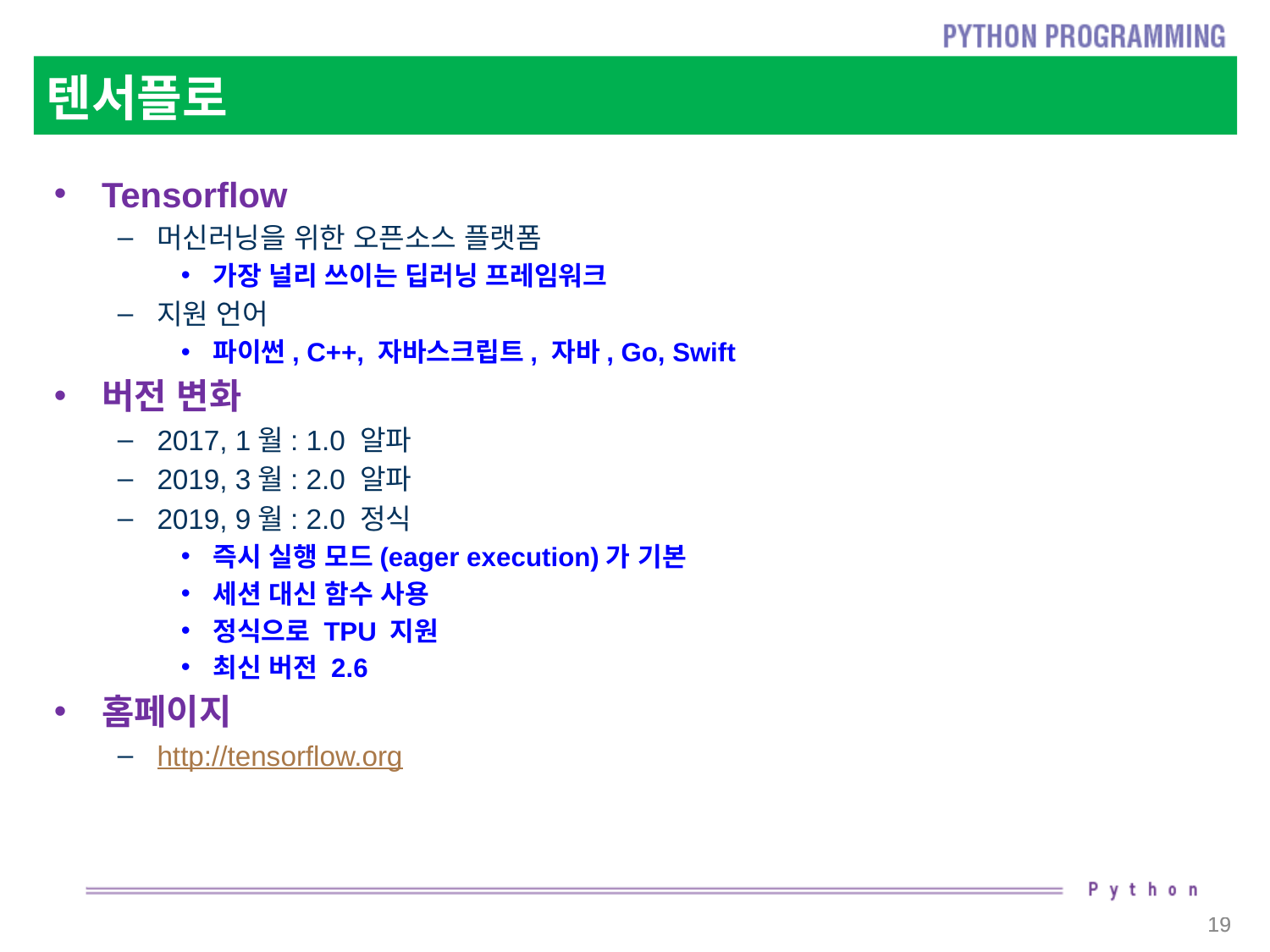

# 텐서플로
Tensorflow
머신러닝을 위한 오픈소스 플랫폼
가장 널리 쓰이는 딥러닝 프레임워크
지원 언어
파이썬, C++, 자바스크립트, 자바, Go, Swift
버전 변화
2017, 1월: 1.0 알파
2019, 3월: 2.0 알파
2019, 9월: 2.0 정식
즉시 실행 모드(eager execution)가 기본
세션 대신 함수 사용
정식으로 TPU 지원
최신 버전 2.6
홈페이지
http://tensorflow.org

19